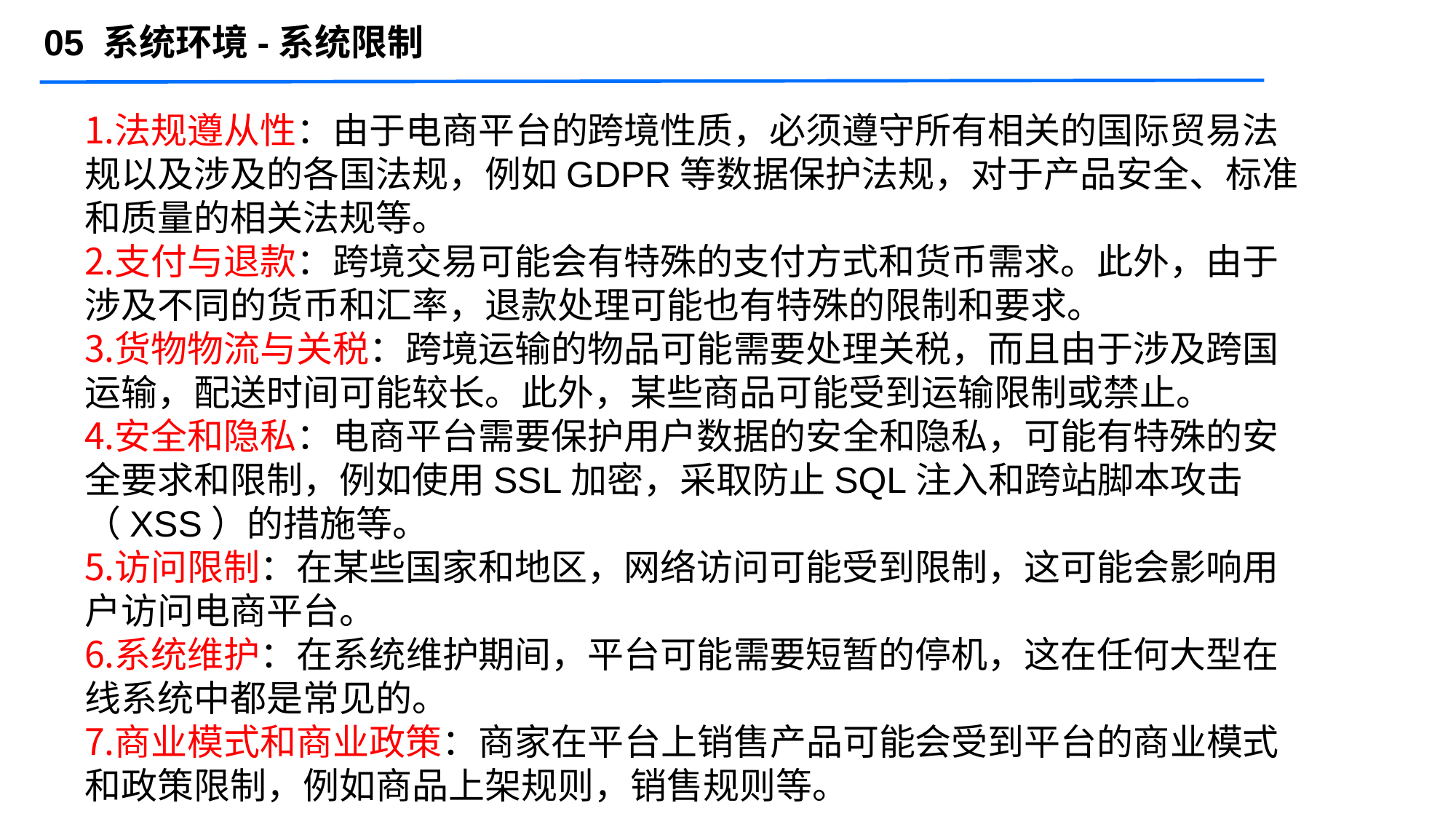

05 系统环境-系统限制
法规遵从性：由于电商平台的跨境性质，必须遵守所有相关的国际贸易法规以及涉及的各国法规，例如GDPR等数据保护法规，对于产品安全、标准和质量的相关法规等。
支付与退款：跨境交易可能会有特殊的支付方式和货币需求。此外，由于涉及不同的货币和汇率，退款处理可能也有特殊的限制和要求。
货物物流与关税：跨境运输的物品可能需要处理关税，而且由于涉及跨国运输，配送时间可能较长。此外，某些商品可能受到运输限制或禁止。
安全和隐私：电商平台需要保护用户数据的安全和隐私，可能有特殊的安全要求和限制，例如使用SSL加密，采取防止SQL注入和跨站脚本攻击（XSS）的措施等。
访问限制：在某些国家和地区，网络访问可能受到限制，这可能会影响用户访问电商平台。
系统维护：在系统维护期间，平台可能需要短暂的停机，这在任何大型在线系统中都是常见的。
商业模式和商业政策：商家在平台上销售产品可能会受到平台的商业模式和政策限制，例如商品上架规则，销售规则等。